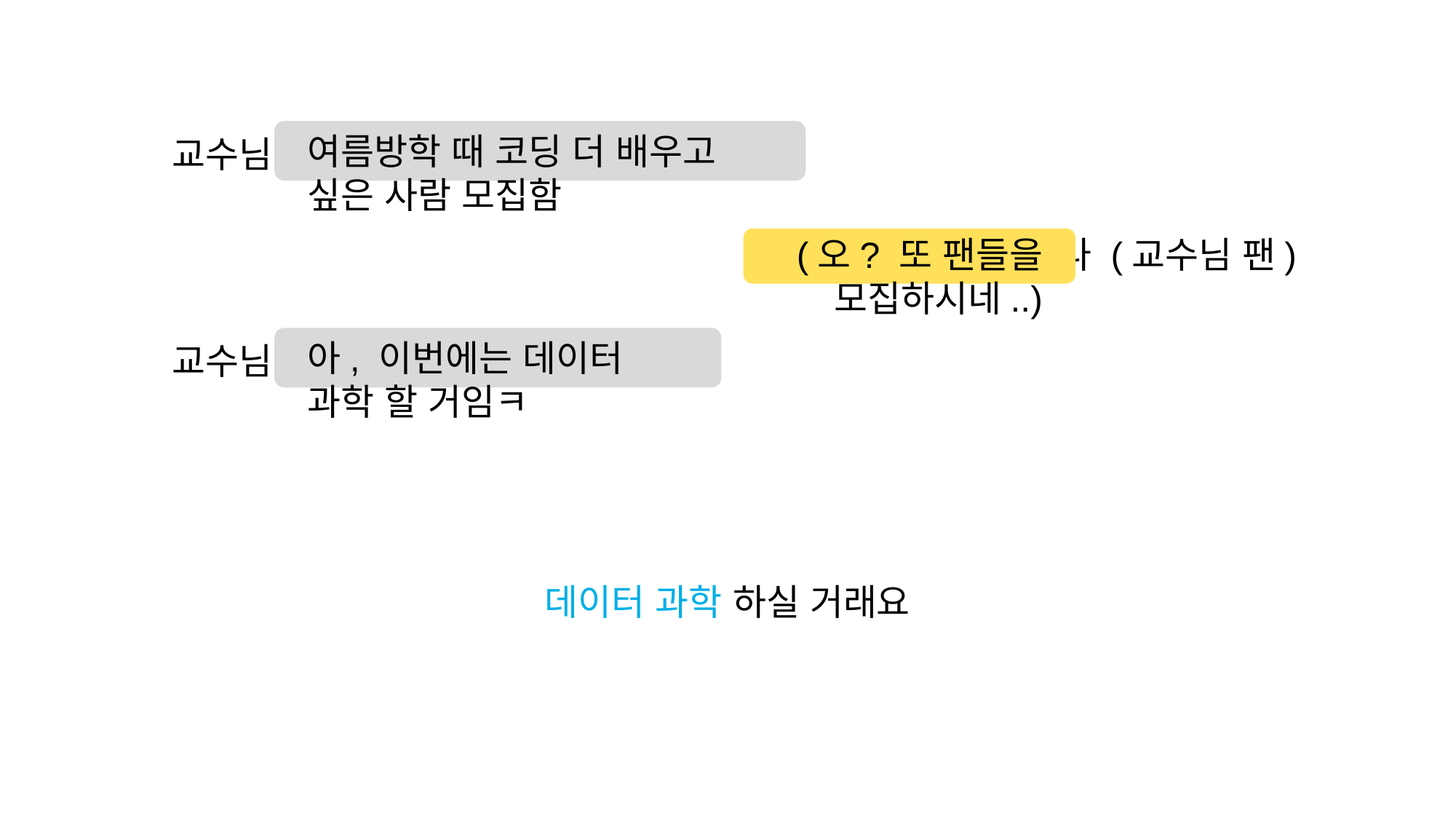

여름방학 때 코딩 더 배우고 싶은 사람 모집함
교수님
나 (교수님 팬)

아, 이번에는 데이터 과학 할 거임ㅋ
교수님
(오? 또 팬들을 모집하시네..)

데이터 과학 하실 거래요